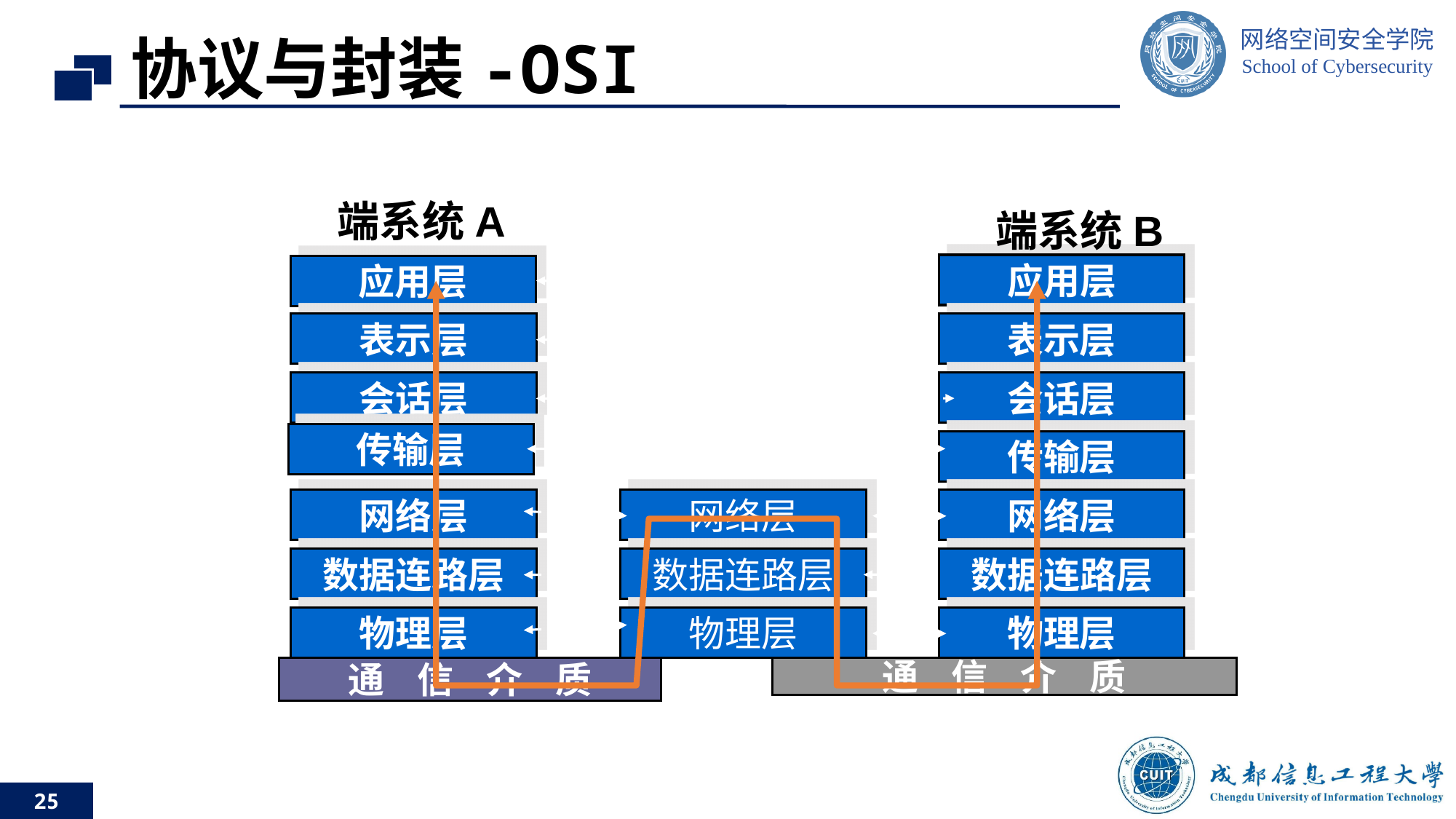

协议与封装-OSI
端系统A
端系统B
应用层协议
应用层
应用层

表示层协议
表示层
表示层

会话层协议
会话层
会话层

传输层协议
传输层
传输层

网络层
网络层
网络层

数据连路层
数据连路层
数据连路层

物理层
物理层
物理层

通    信    介    质
通    信    介    质
25